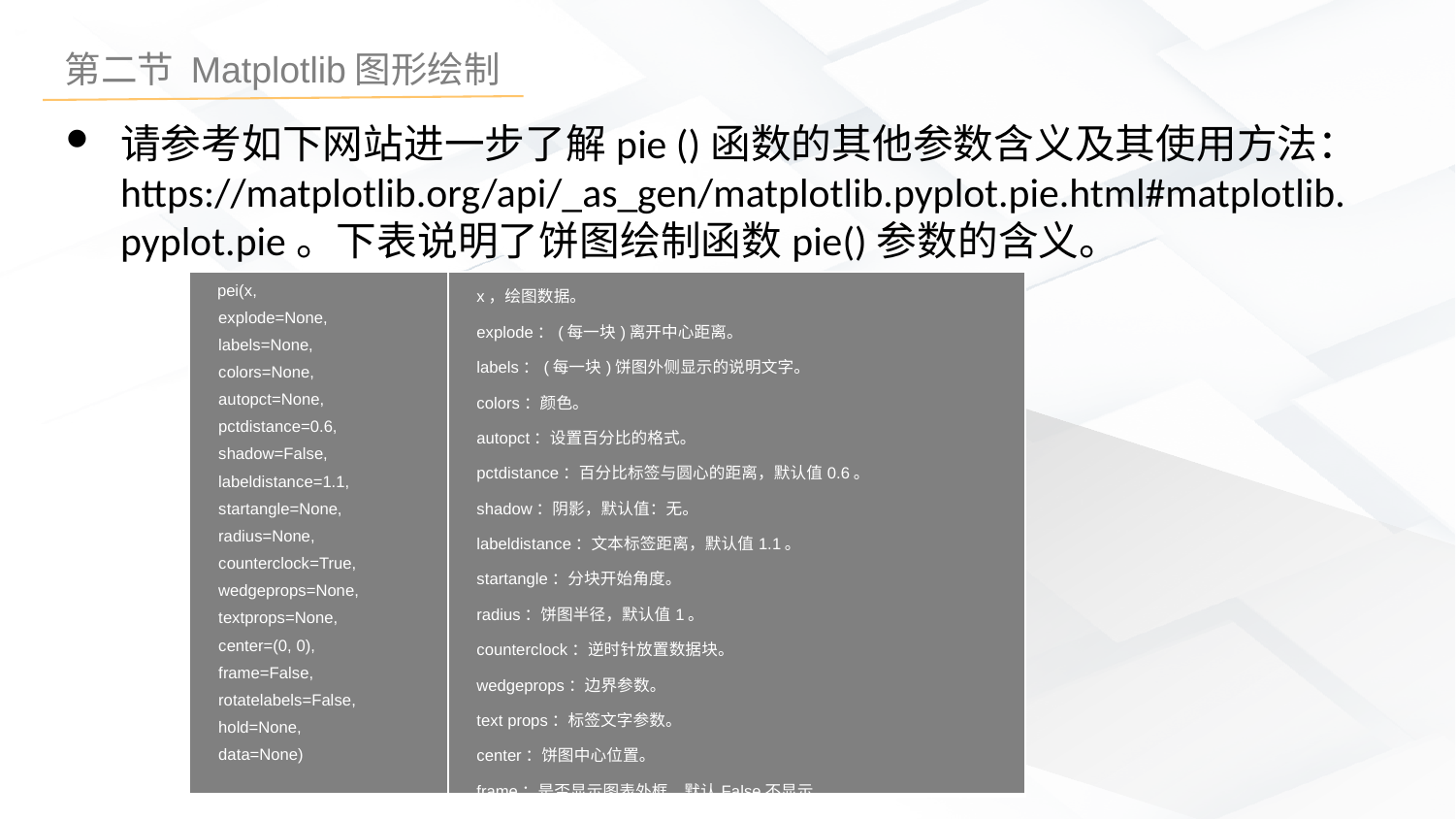

请参考如下网站进一步了解pie ()函数的其他参数含义及其使用方法：https://matplotlib.org/api/_as_gen/matplotlib.pyplot.pie.html#matplotlib.pyplot.pie。下表说明了饼图绘制函数pie()参数的含义。
| pei(x, explode=None, labels=None, colors=None, autopct=None, pctdistance=0.6, shadow=False, labeldistance=1.1, startangle=None, radius=None, counterclock=True, wedgeprops=None, textprops=None, center=(0, 0), frame=False, rotatelabels=False, hold=None, data=None) | x，绘图数据。 explode：(每一块)离开中心距离。 labels：(每一块)饼图外侧显示的说明文字。 colors：颜色。 autopct：设置百分比的格式。 pctdistance：百分比标签与圆心的距离，默认值0.6。 shadow：阴影，默认值：无。 labeldistance：文本标签距离，默认值1.1。 startangle：分块开始角度。 radius：饼图半径，默认值1。 counterclock：逆时针放置数据块。 wedgeprops：边界参数。 text props：标签文字参数。 center：饼图中心位置。 frame：是否显示图表外框，默认False不显示。 rotatelabels：是否旋转标签，默认False不旋转。 |
| --- | --- |